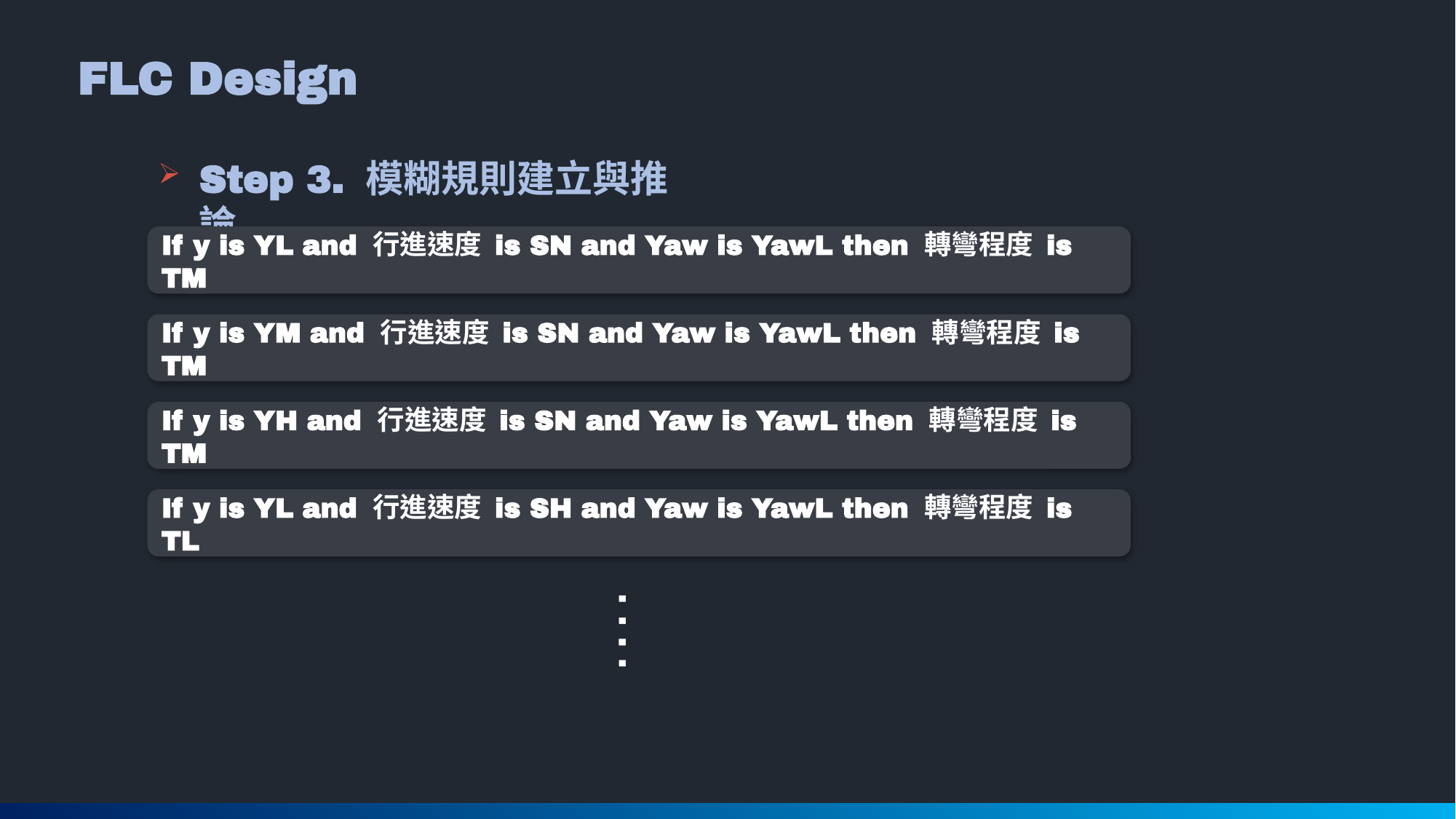

FLC Design
Step 3. 模糊規則建立與推論
If y is YL and 行進速度 is SN and Yaw is YawL then 轉彎程度 is TM
If y is YM and 行進速度 is SN and Yaw is YawL then 轉彎程度 is TM
If y is YH and 行進速度 is SN and Yaw is YawL then 轉彎程度 is TM
If y is YL and 行進速度 is SH and Yaw is YawL then 轉彎程度 is TL
.
.
.
.
.